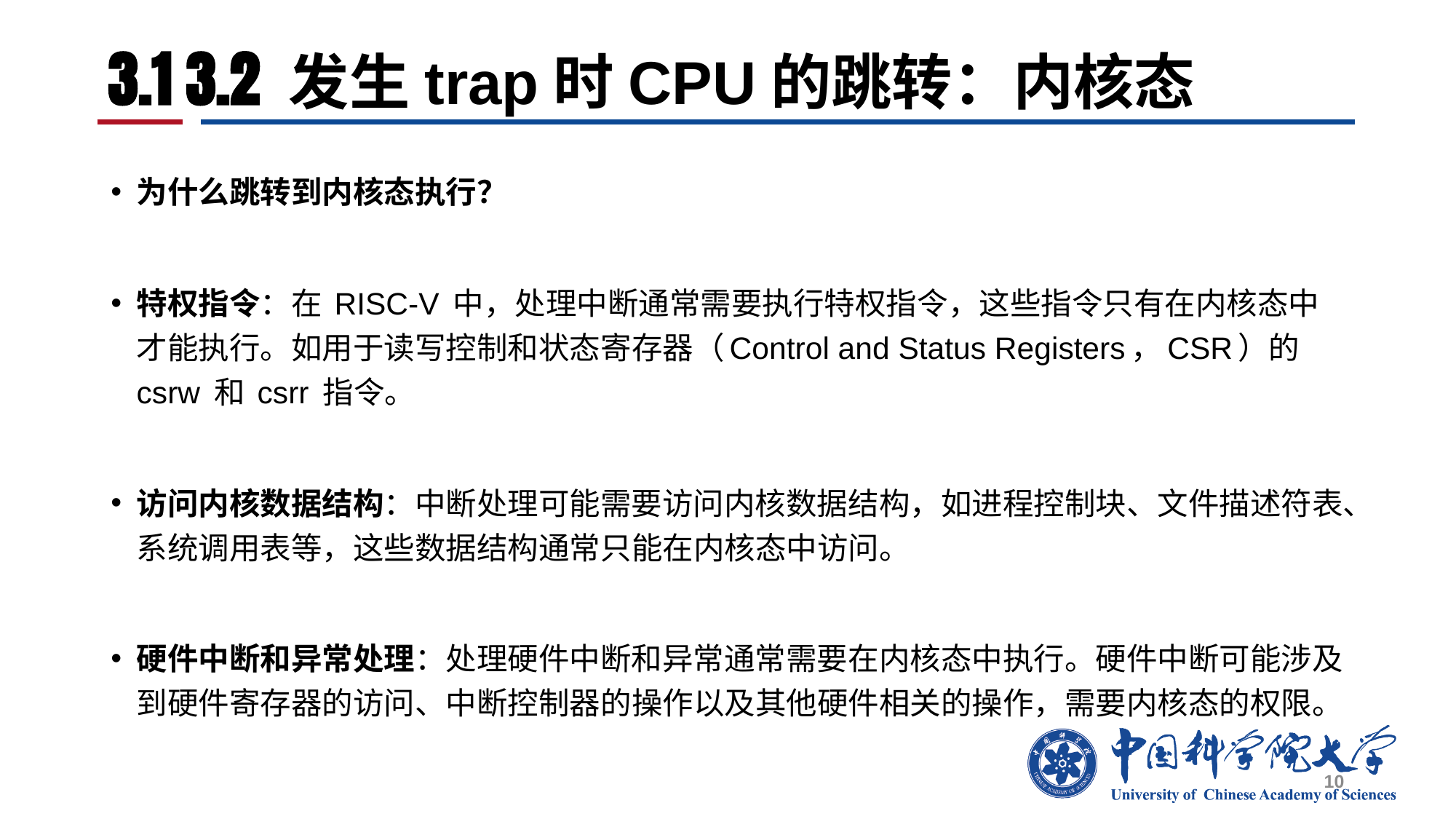

# 3.1 3.2 发生trap时CPU的跳转：内核态
为什么跳转到内核态执行？

特权指令：在 RISC-V 中，处理中断通常需要执行特权指令，这些指令只有在内核态中才能执行。如用于读写控制和状态寄存器（Control and Status Registers，CSR）的csrw 和 csrr 指令。

访问内核数据结构：中断处理可能需要访问内核数据结构，如进程控制块、文件描述符表、系统调用表等，这些数据结构通常只能在内核态中访问。

硬件中断和异常处理：处理硬件中断和异常通常需要在内核态中执行。硬件中断可能涉及到硬件寄存器的访问、中断控制器的操作以及其他硬件相关的操作，需要内核态的权限。

10